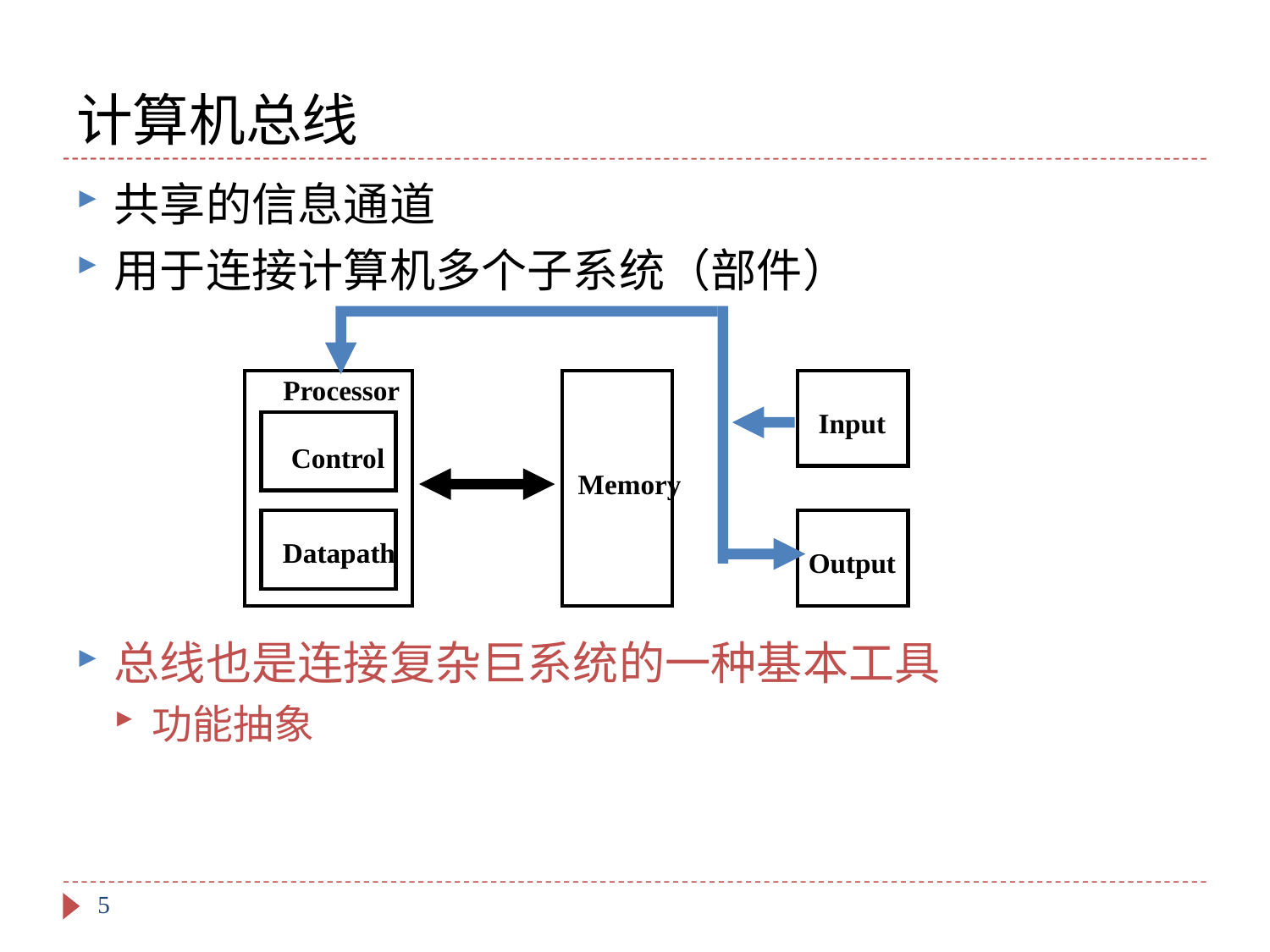

# 计算机总线
共享的信息通道
用于连接计算机多个子系统（部件）

总线也是连接复杂巨系统的一种基本工具
功能抽象

Processor

Input

Control

Memory

Datapath

Output

5